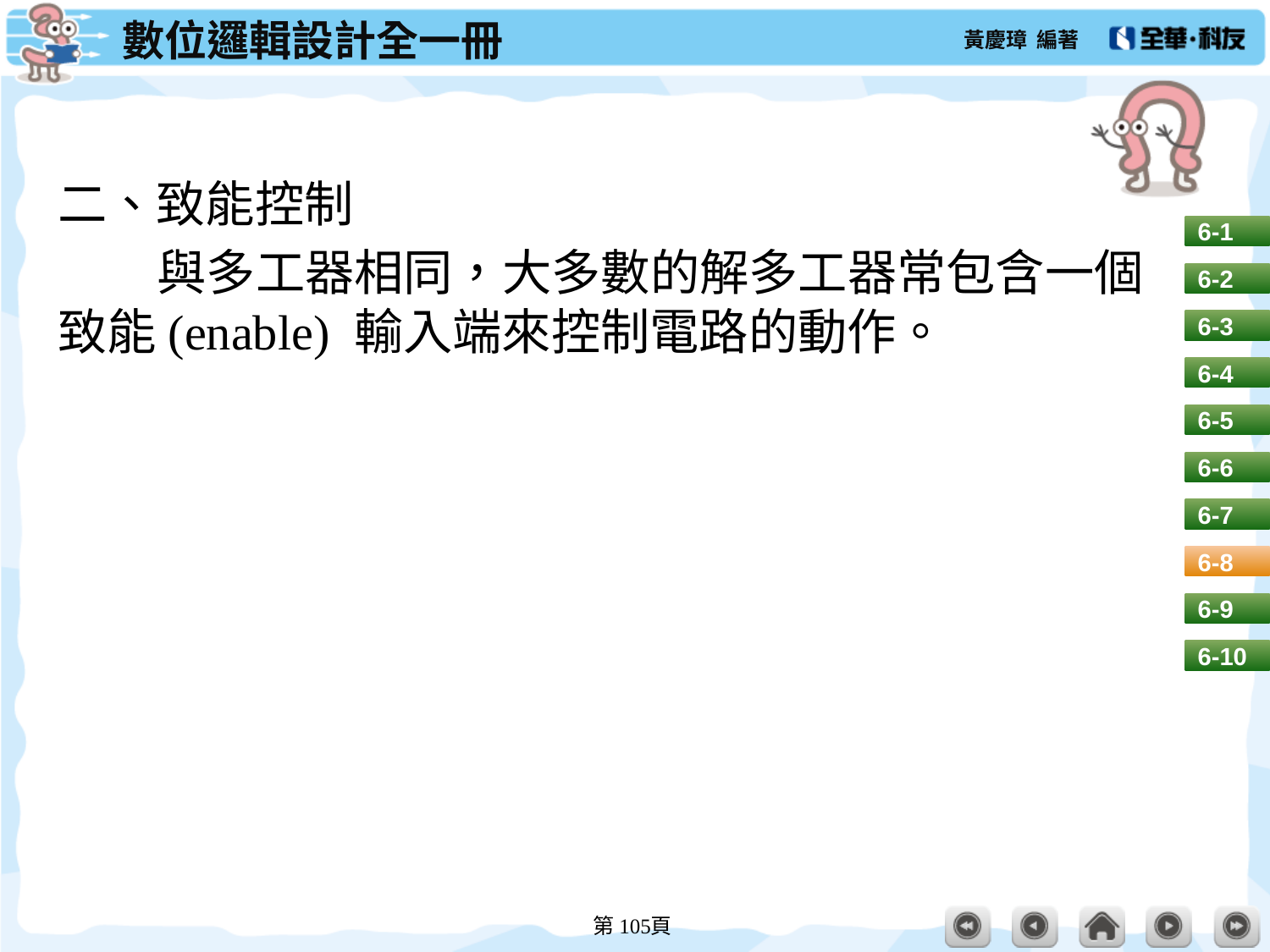

#
二、致能控制
與多工器相同，大多數的解多工器常包含一個致能(enable) 輸入端來控制電路的動作。